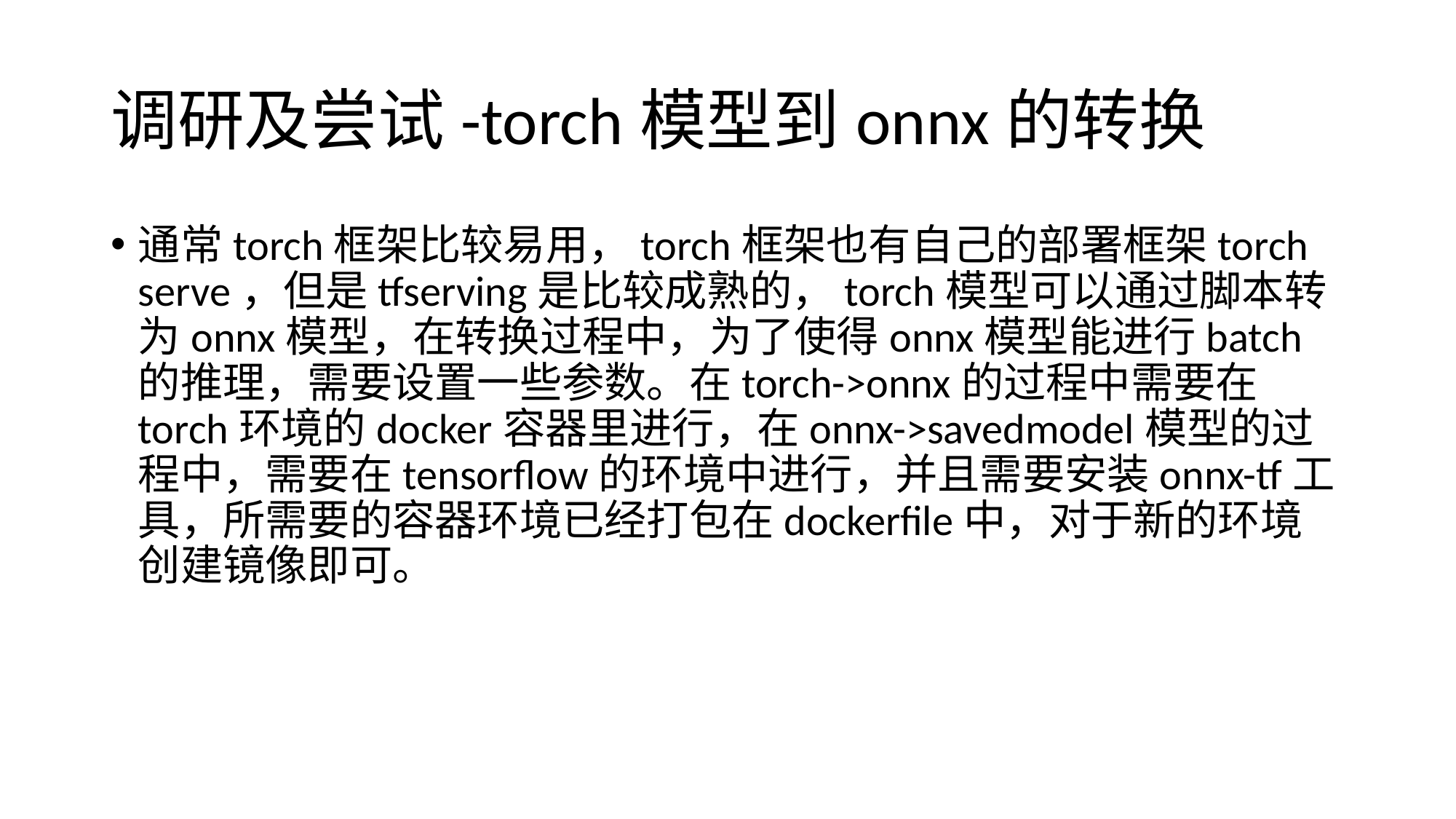

# 调研及尝试-torch模型到onnx的转换
通常torch框架比较易用，torch框架也有自己的部署框架torch serve，但是tfserving是比较成熟的，torch模型可以通过脚本转为onnx模型，在转换过程中，为了使得onnx模型能进行batch的推理，需要设置一些参数。在torch->onnx的过程中需要在torch环境的docker容器里进行，在onnx->savedmodel模型的过程中，需要在tensorflow的环境中进行，并且需要安装onnx-tf工具，所需要的容器环境已经打包在dockerfile中，对于新的环境创建镜像即可。